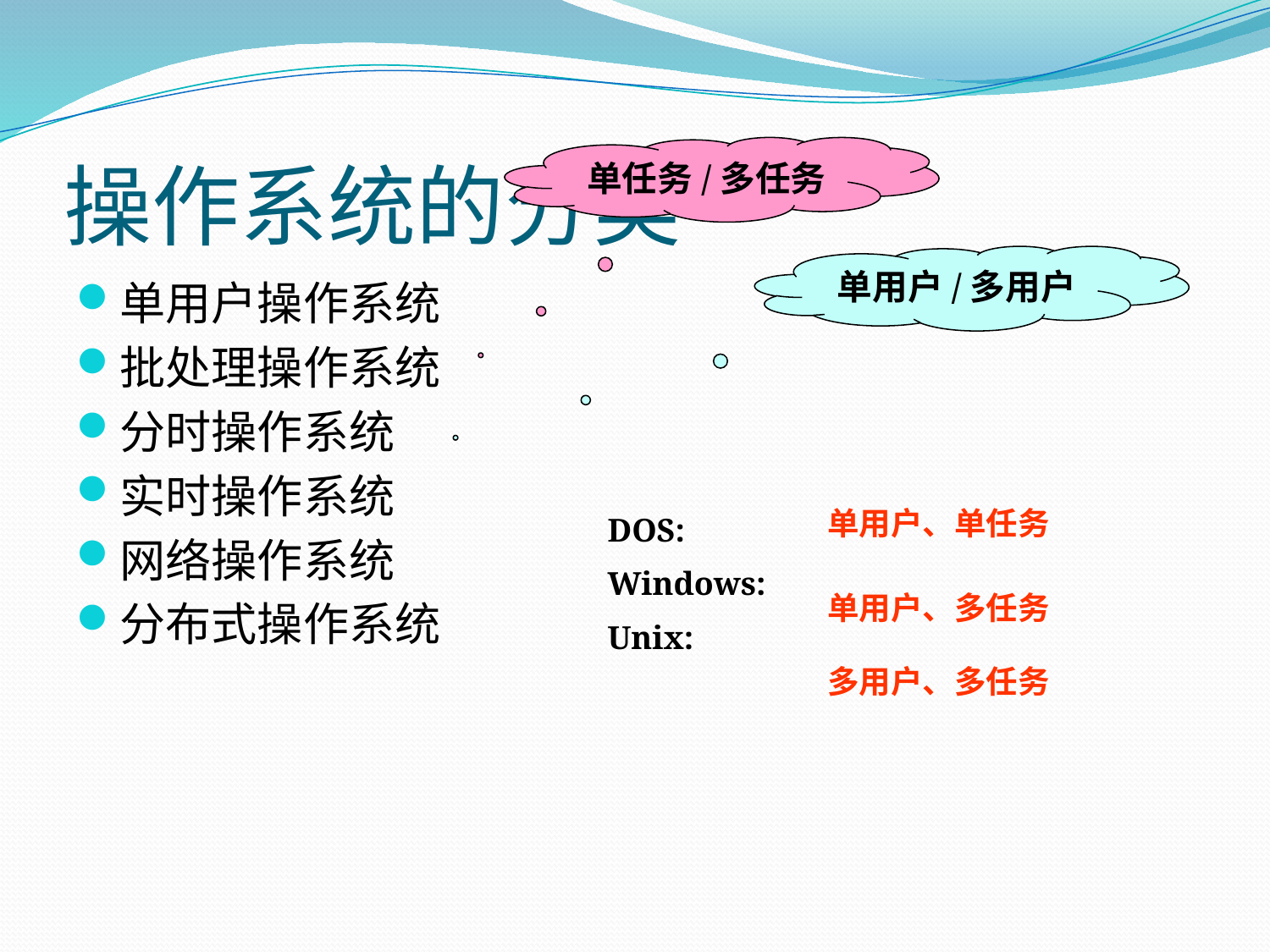

# 操作系统的分类
单任务/多任务
单用户/多用户
单用户操作系统
批处理操作系统
分时操作系统
实时操作系统
网络操作系统
分布式操作系统

单用户、单任务
DOS:
Windows:
Unix:
单用户、多任务
多用户、多任务